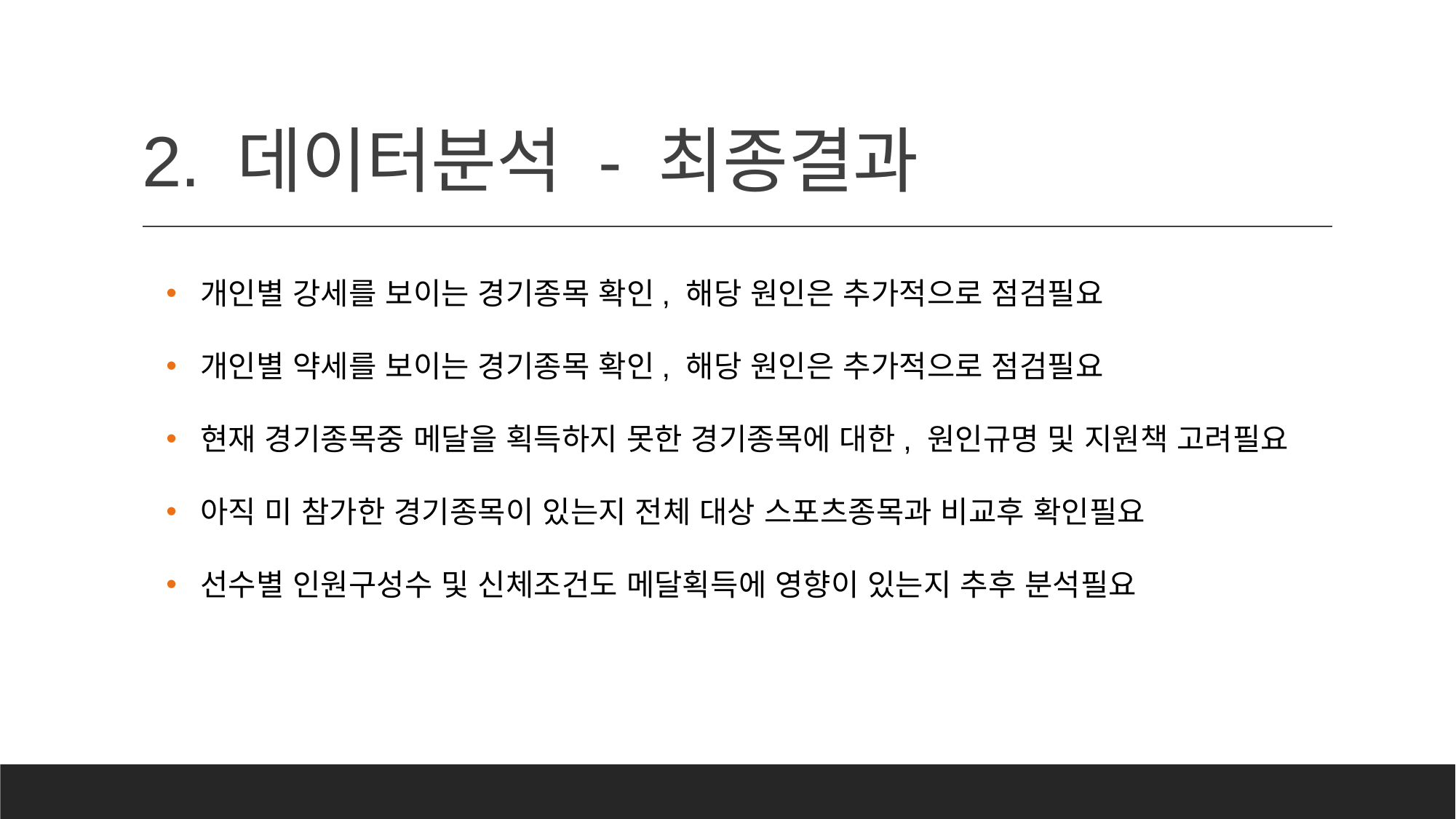

# 2. 데이터분석 - 최종결과
개인별 강세를 보이는 경기종목 확인, 해당 원인은 추가적으로 점검필요

개인별 약세를 보이는 경기종목 확인, 해당 원인은 추가적으로 점검필요

현재 경기종목중 메달을 획득하지 못한 경기종목에 대한, 원인규명 및 지원책 고려필요

아직 미 참가한 경기종목이 있는지 전체 대상 스포츠종목과 비교후 확인필요

선수별 인원구성수 및 신체조건도 메달획득에 영향이 있는지 추후 분석필요